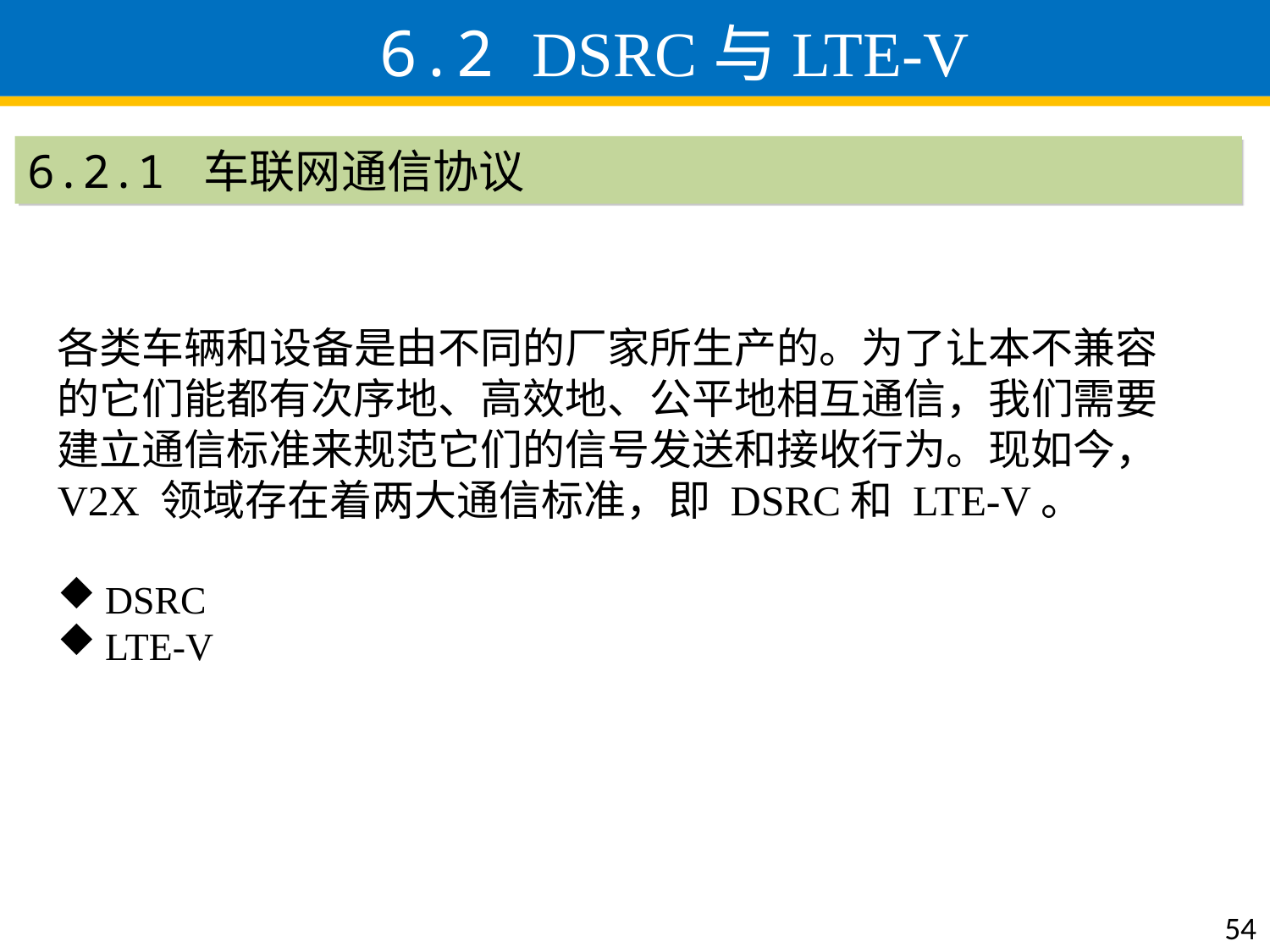

6.2 DSRC与LTE-V
6.2.1 车联网通信协议
各类车辆和设备是由不同的厂家所生产的。为了让本不兼容的它们能都有次序地、高效地、公平地相互通信，我们需要建立通信标准来规范它们的信号发送和接收行为。现如今，V2X 领域存在着两大通信标准，即 DSRC和 LTE-V。

DSRC
LTE-V

54